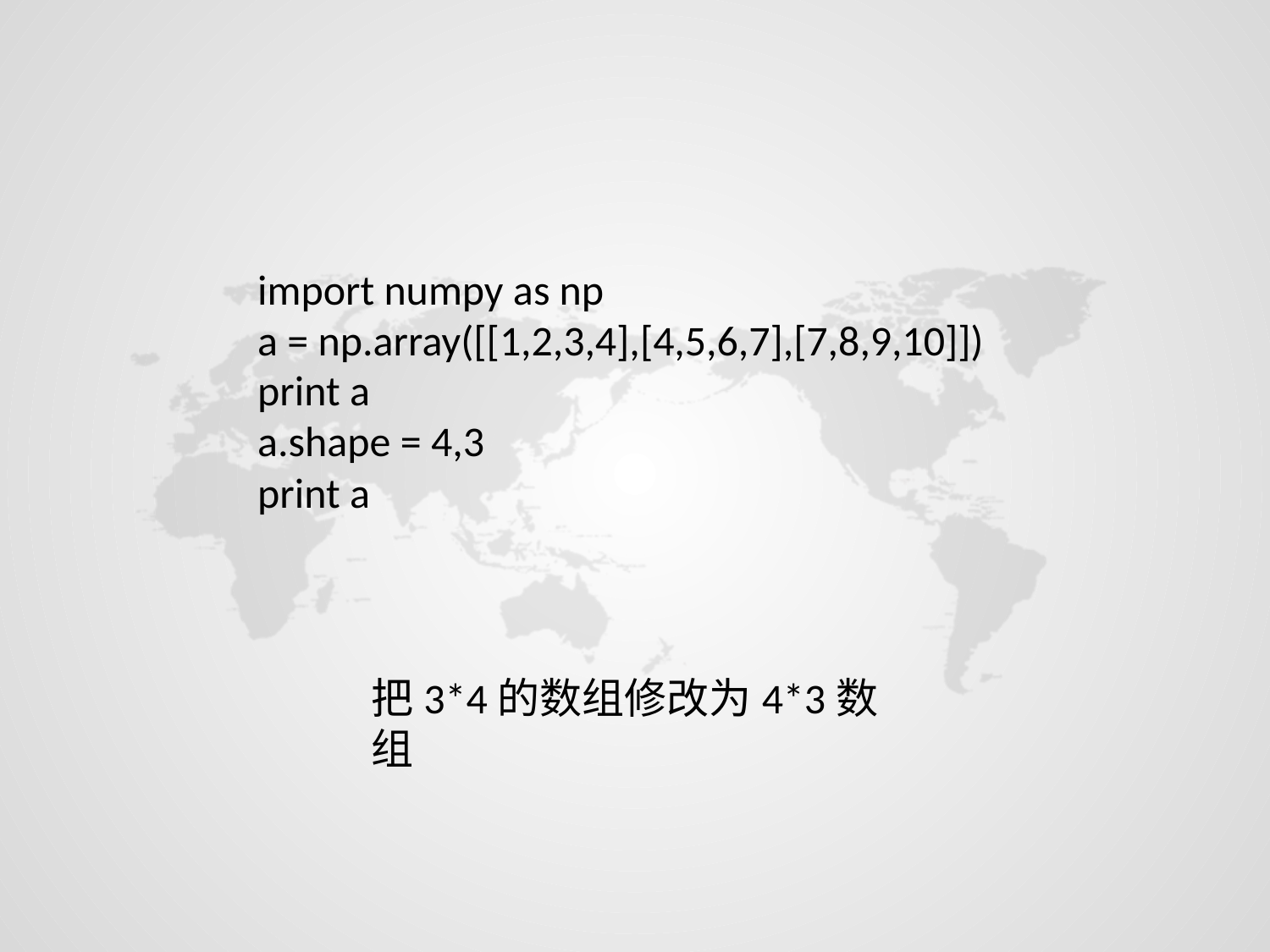

import numpy as np
a = np.array([[1,2,3,4],[4,5,6,7],[7,8,9,10]])
print a
a.shape = 4,3
print a
把3*4的数组修改为4*3数组